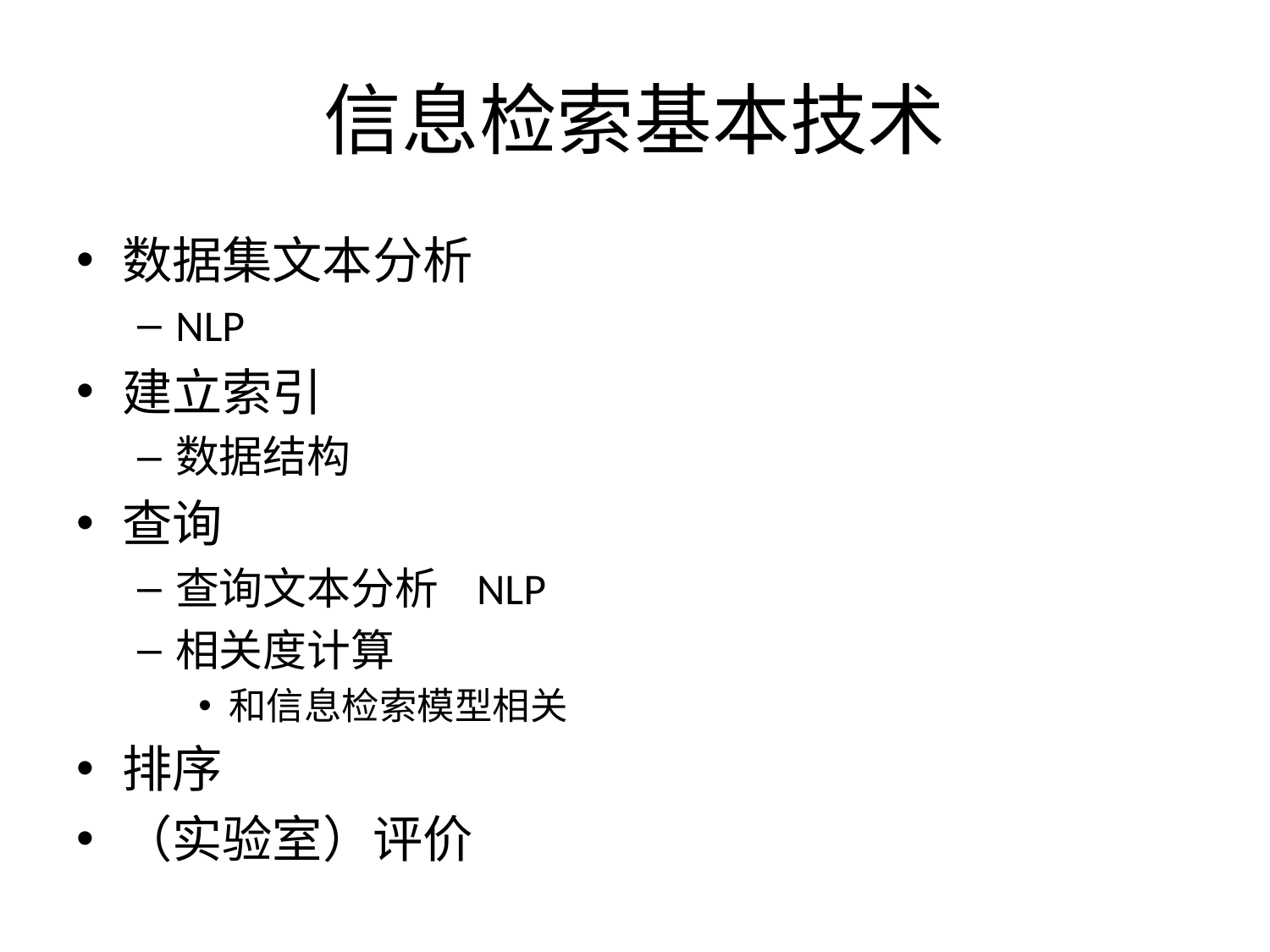

# 信息检索基本技术
数据集文本分析
NLP
建立索引
数据结构
查询
查询文本分析   NLP
相关度计算
和信息检索模型相关
排序
（实验室）评价